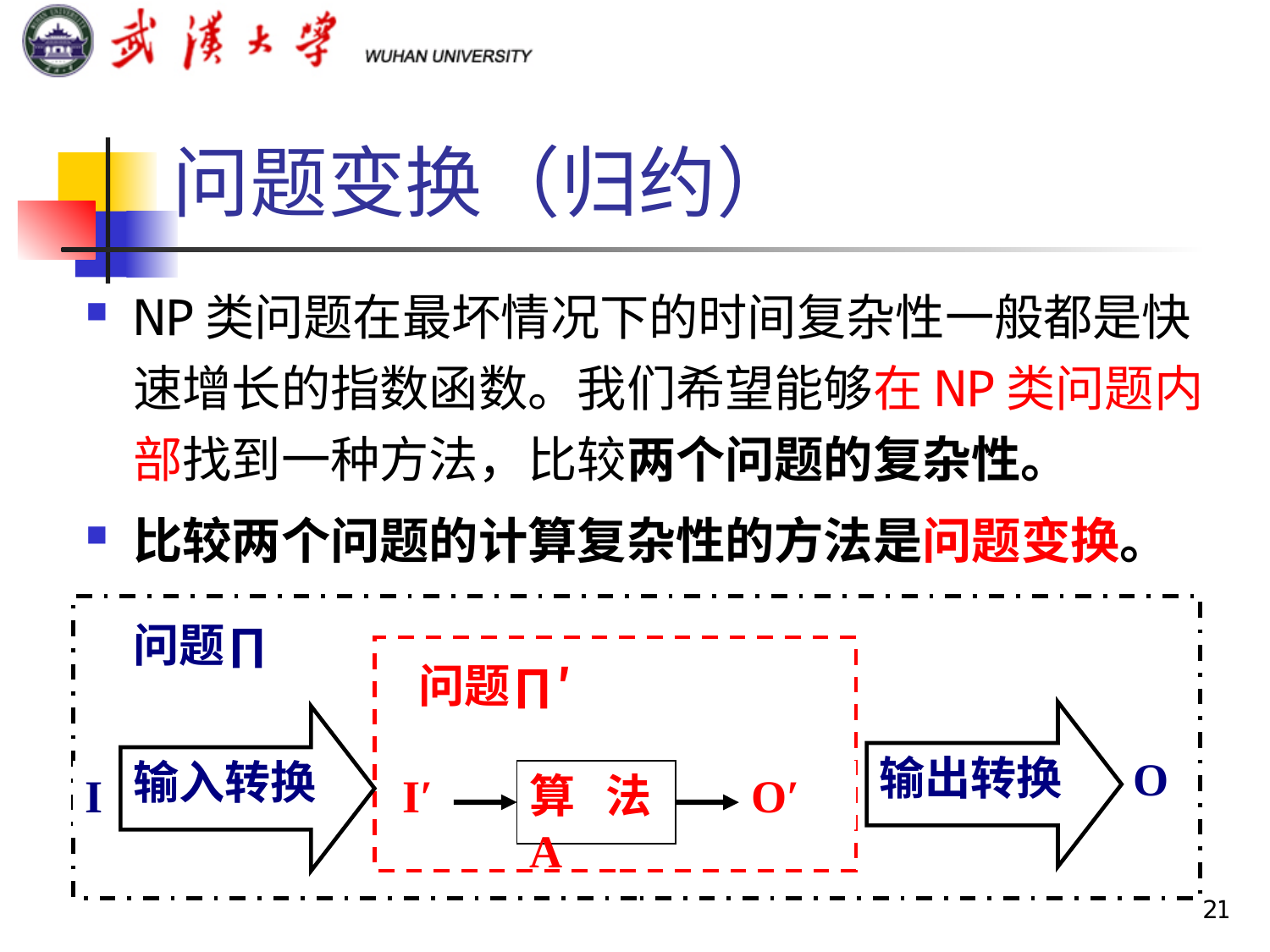

# 问题变换（归约）
NP类问题在最坏情况下的时间复杂性一般都是快速增长的指数函数。我们希望能够在NP类问题内部找到一种方法，比较两个问题的复杂性。
比较两个问题的计算复杂性的方法是问题变换。

问题∏

问题∏′
输出转换
输入转换
O
I
I′
算法A
O′

21